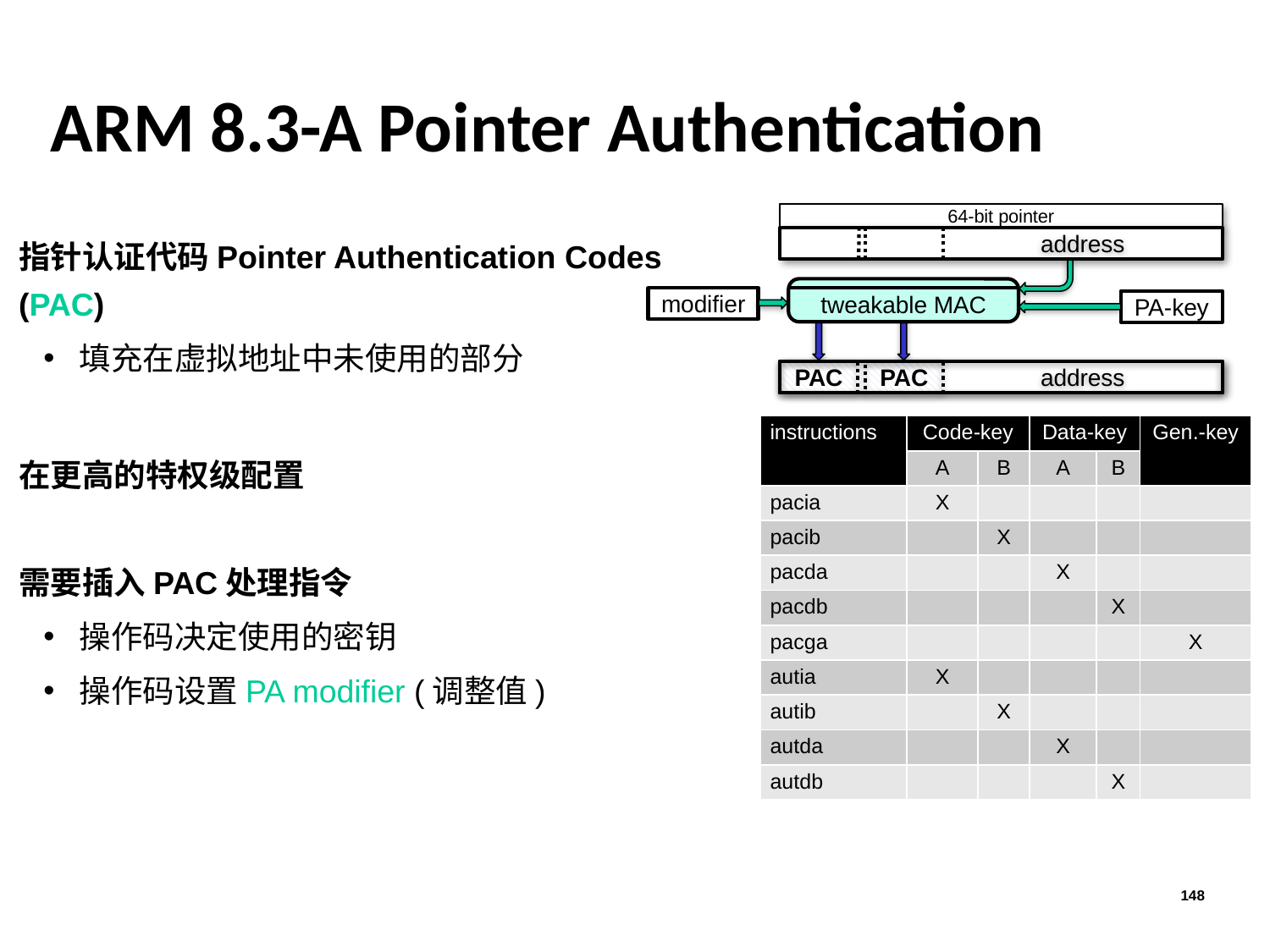

ARM 8.3-A Pointer Authentication
64-bit pointer
指针认证代码Pointer Authentication Codes (PAC)
填充在虚拟地址中未使用的部分

在更高的特权级配置

需要插入PAC处理指令
操作码决定使用的密钥
操作码设置PA modifier (调整值)

address

tweakable MAC
modifier

PA-key

PAC

address

PAC
| instructions | Code-key |  | Data-key |  | Gen.-key |
| --- | --- | --- | --- | --- | --- |
|  | A | B | A | B |  |
| pacia | X |  |  |  |  |
| pacib |  | X |  |  |  |
| pacda |  |  | X |  |  |
| pacdb |  |  |  | X |  |
| pacga |  |  |  |  | X |
| autia | X |  |  |  |  |
| autib |  | X |  |  |  |
| autda |  |  | X |  |  |
| autdb |  |  |  | X |  |